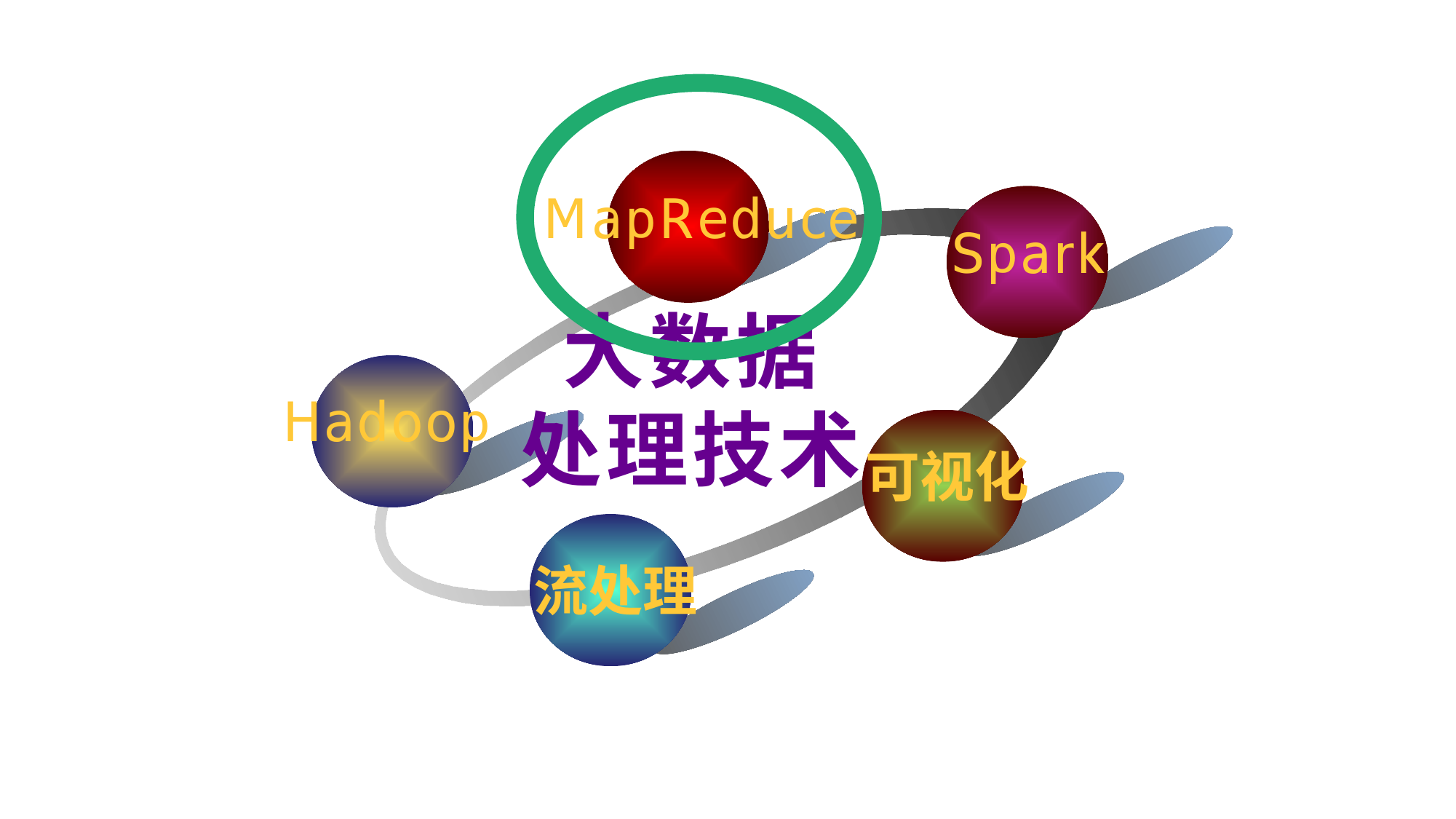

MapReduce

Spark

大数据
处理技术

Hadoop

可视化

流处理